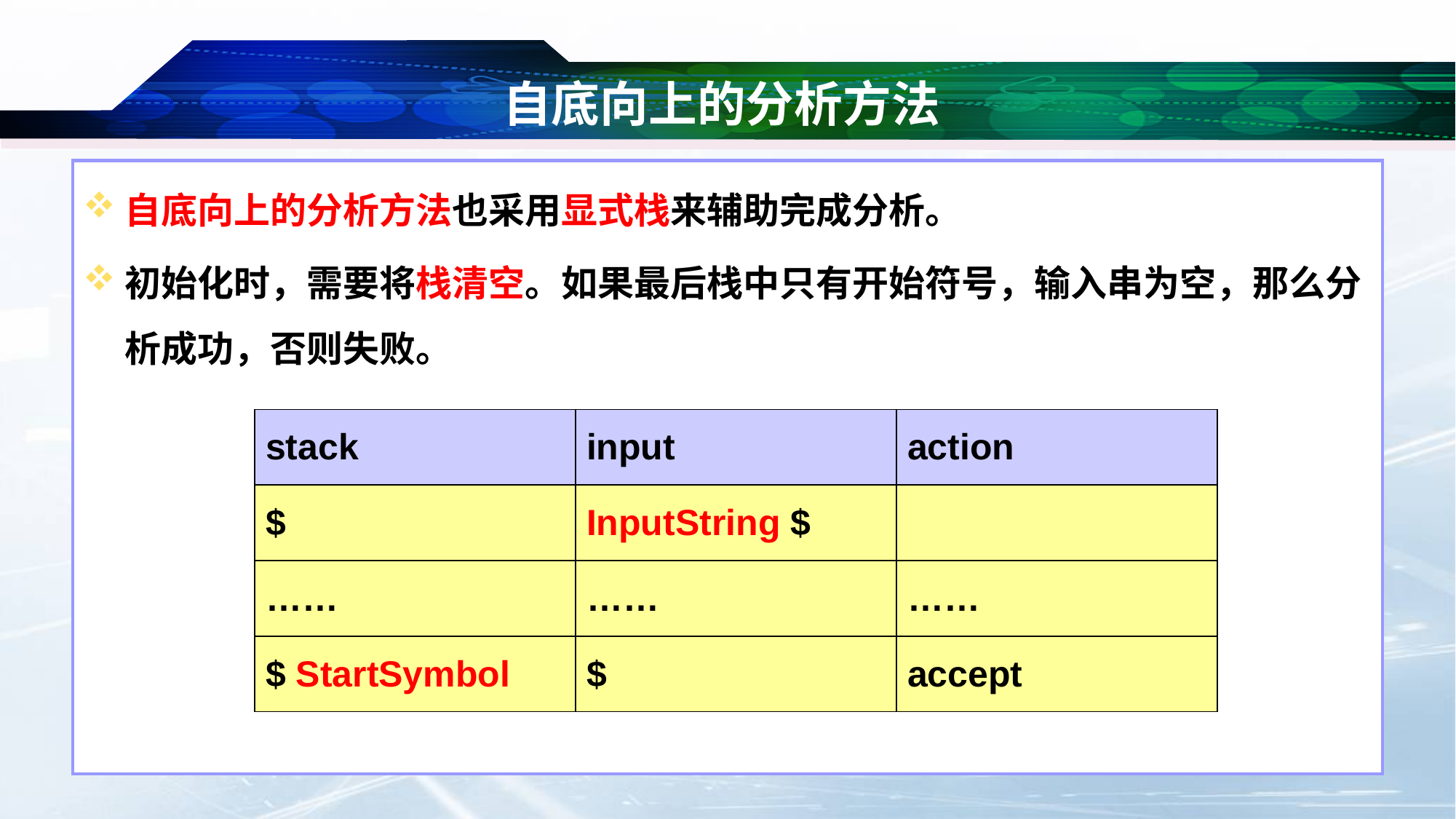

# 自底向上的分析方法
自底向上的分析方法也采用显式栈来辅助完成分析。
初始化时，需要将栈清空。如果最后栈中只有开始符号，输入串为空，那么分析成功，否则失败。

| stack | input | action |
| --- | --- | --- |
| $ | InputString $ |  |
| …… | …… | …… |
| $ StartSymbol | $ | accept |